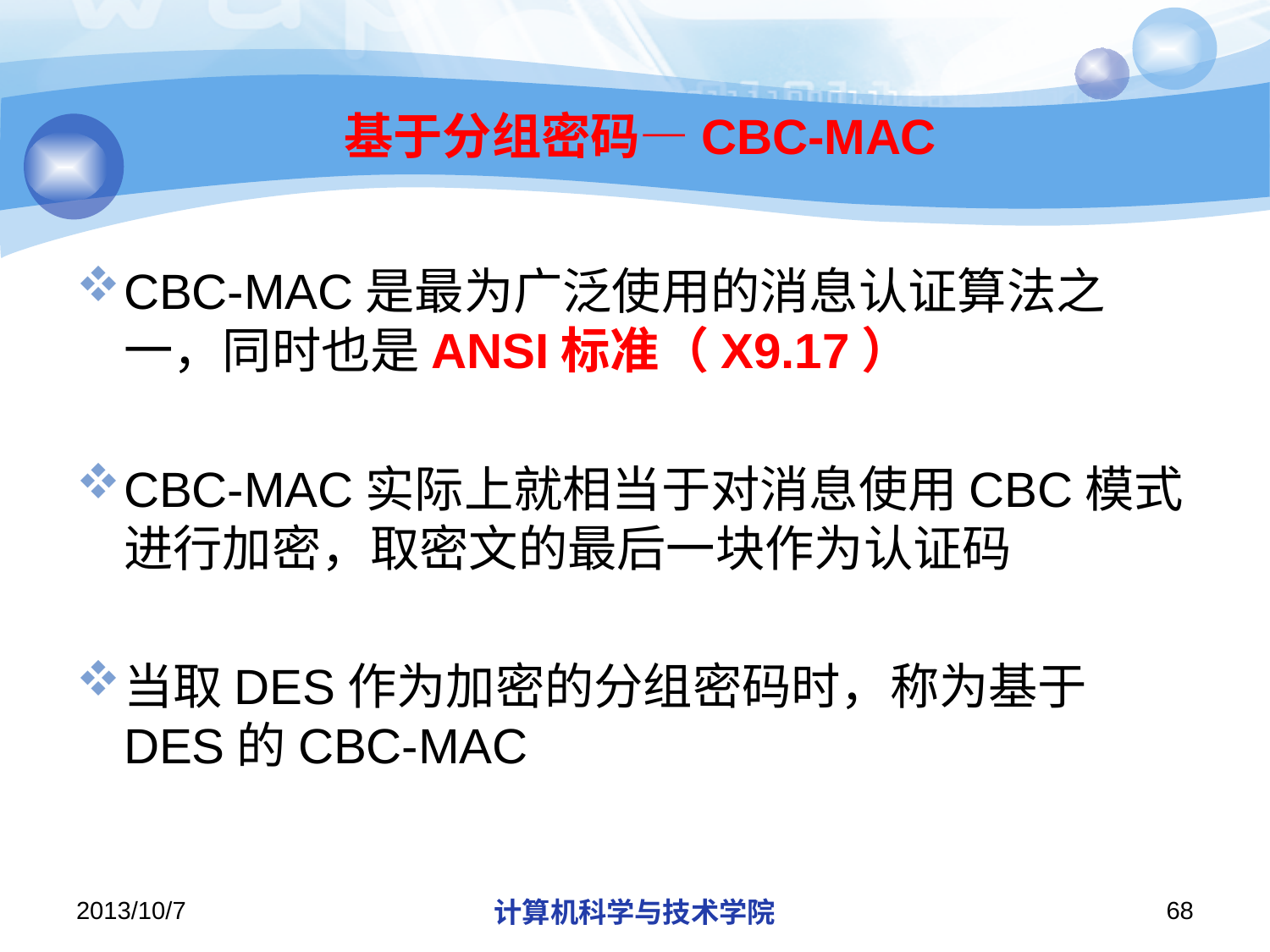

# 基于分组密码—CBC-MAC
CBC-MAC是最为广泛使用的消息认证算法之一，同时也是ANSI标准（X9.17）

CBC-MAC实际上就相当于对消息使用CBC模式进行加密，取密文的最后一块作为认证码

当取DES作为加密的分组密码时，称为基于DES的CBC-MAC
2013/10/7
计算机科学与技术学院
68